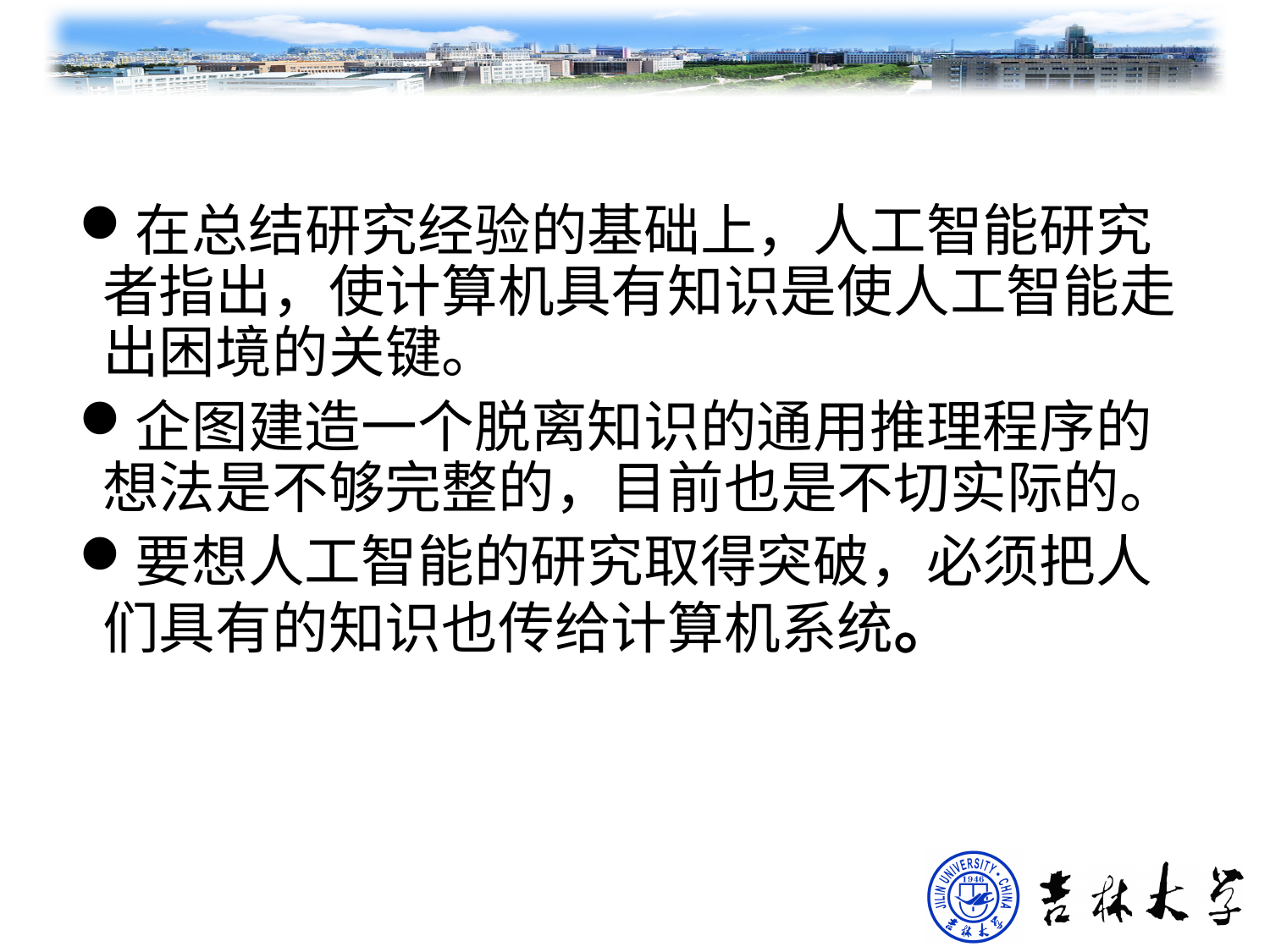

在总结研究经验的基础上，人工智能研究者指出，使计算机具有知识是使人工智能走出困境的关键。
企图建造一个脱离知识的通用推理程序的想法是不够完整的，目前也是不切实际的。
要想人工智能的研究取得突破，必须把人们具有的知识也传给计算机系统。